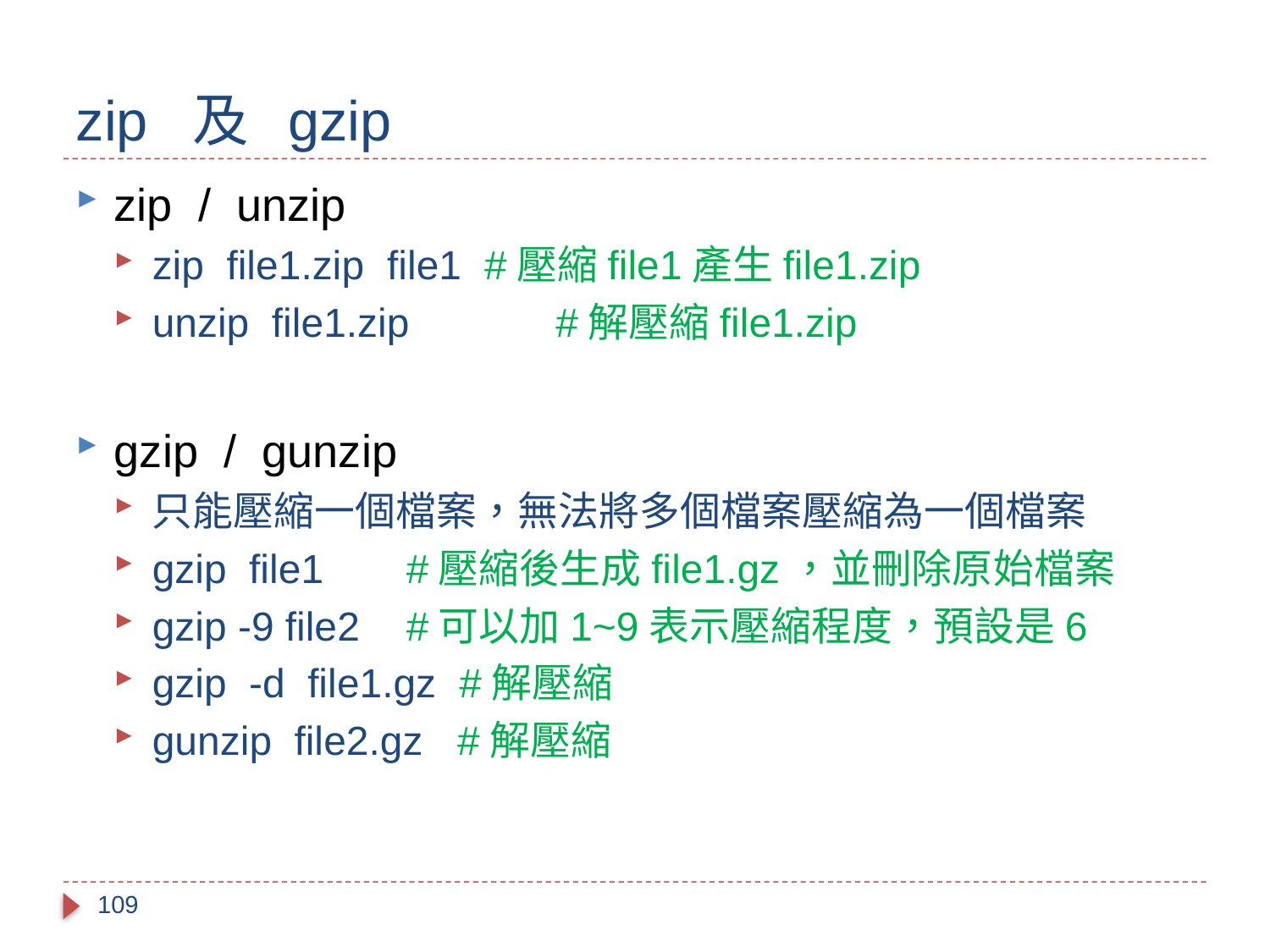

# zip  及  gzip
zip  /  unzip
zip  file1.zip  file1  #壓縮file1產生file1.zip
unzip  file1.zip	  #解壓縮file1.zip

gzip  /  gunzip
只能壓縮一個檔案，無法將多個檔案壓縮為一個檔案
gzip  file1    	#壓縮後生成file1.gz，並刪除原始檔案
gzip -9 file2 	#可以加1~9表示壓縮程度，預設是6
gzip  -d  file1.gz  #解壓縮
gunzip  file2.gz   #解壓縮
109